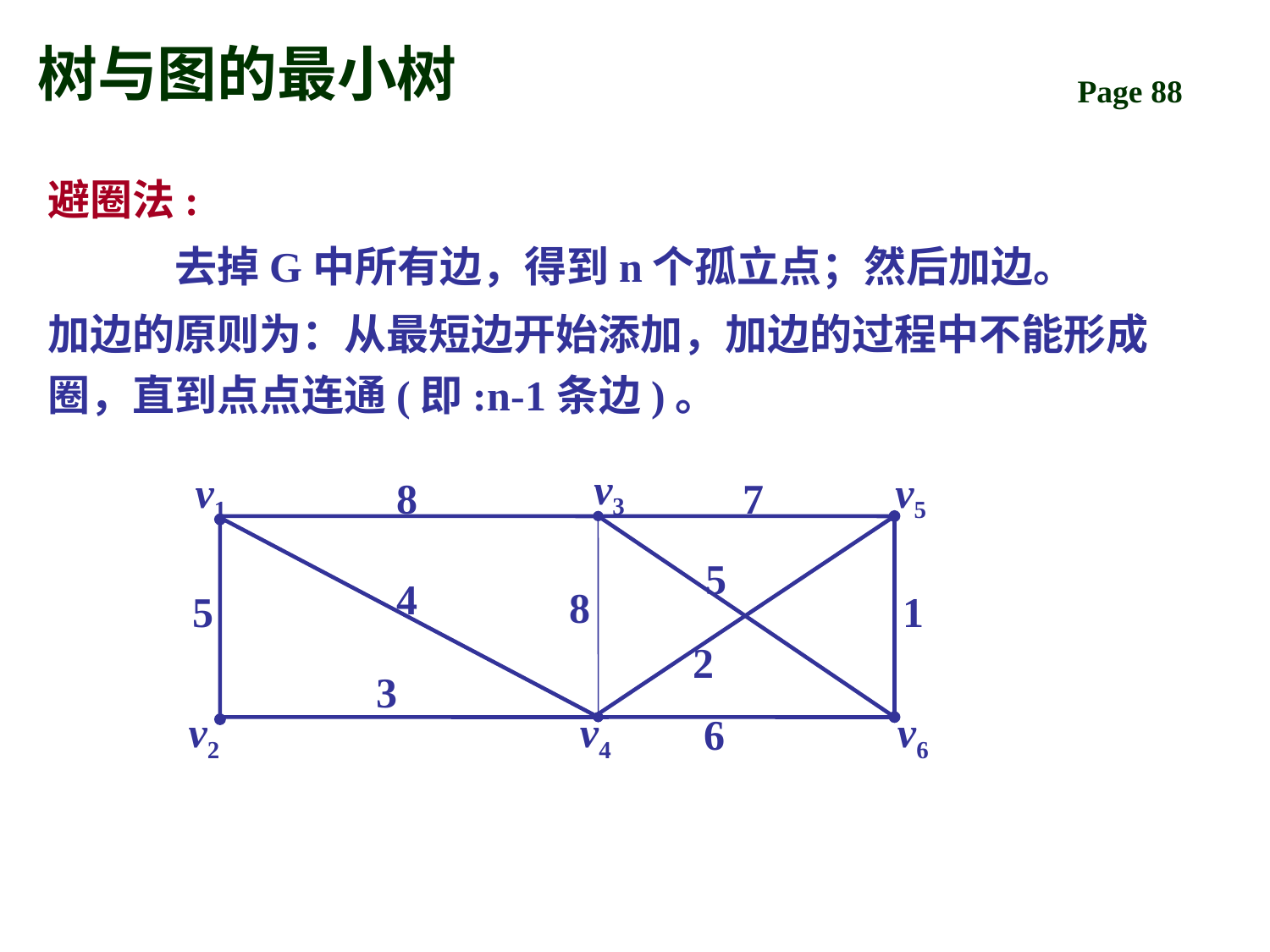

# 树与图的最小树
避圈法:
	去掉G中所有边，得到n个孤立点；然后加边。
加边的原则为：从最短边开始添加，加边的过程中不能形成圈，直到点点连通(即:n-1条边)。
v3
v1
v5
8
7

5
4
8
5
1
2
3
v2
v4
v6
6